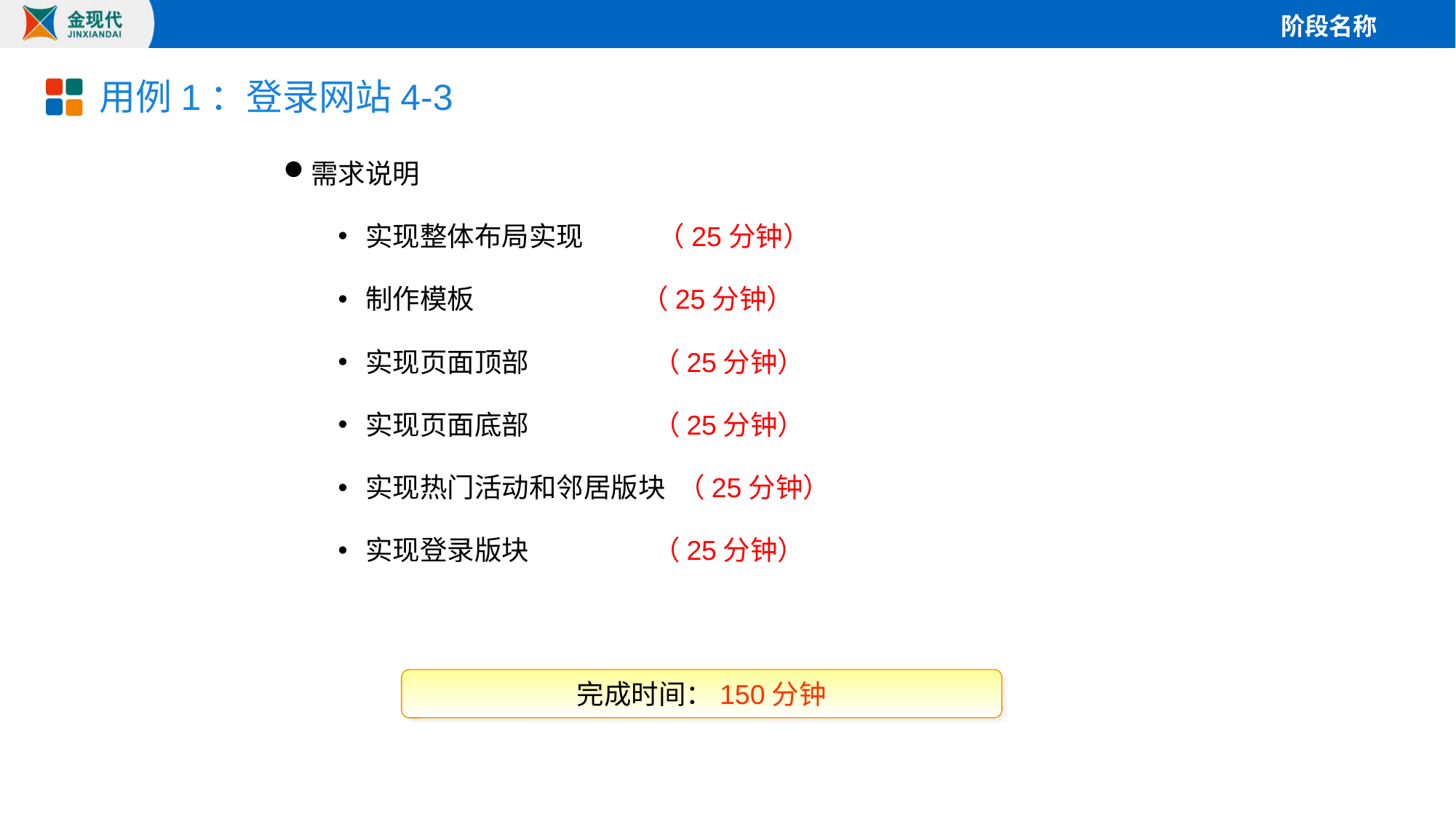

# 用例1：登录网站4-3
需求说明
实现整体布局实现            （25分钟）
制作模板                           （25分钟）
实现页面顶部                    （25分钟）
实现页面底部                    （25分钟）
实现热门活动和邻居版块  （25分钟）
实现登录版块                    （25分钟）
完成时间：150分钟